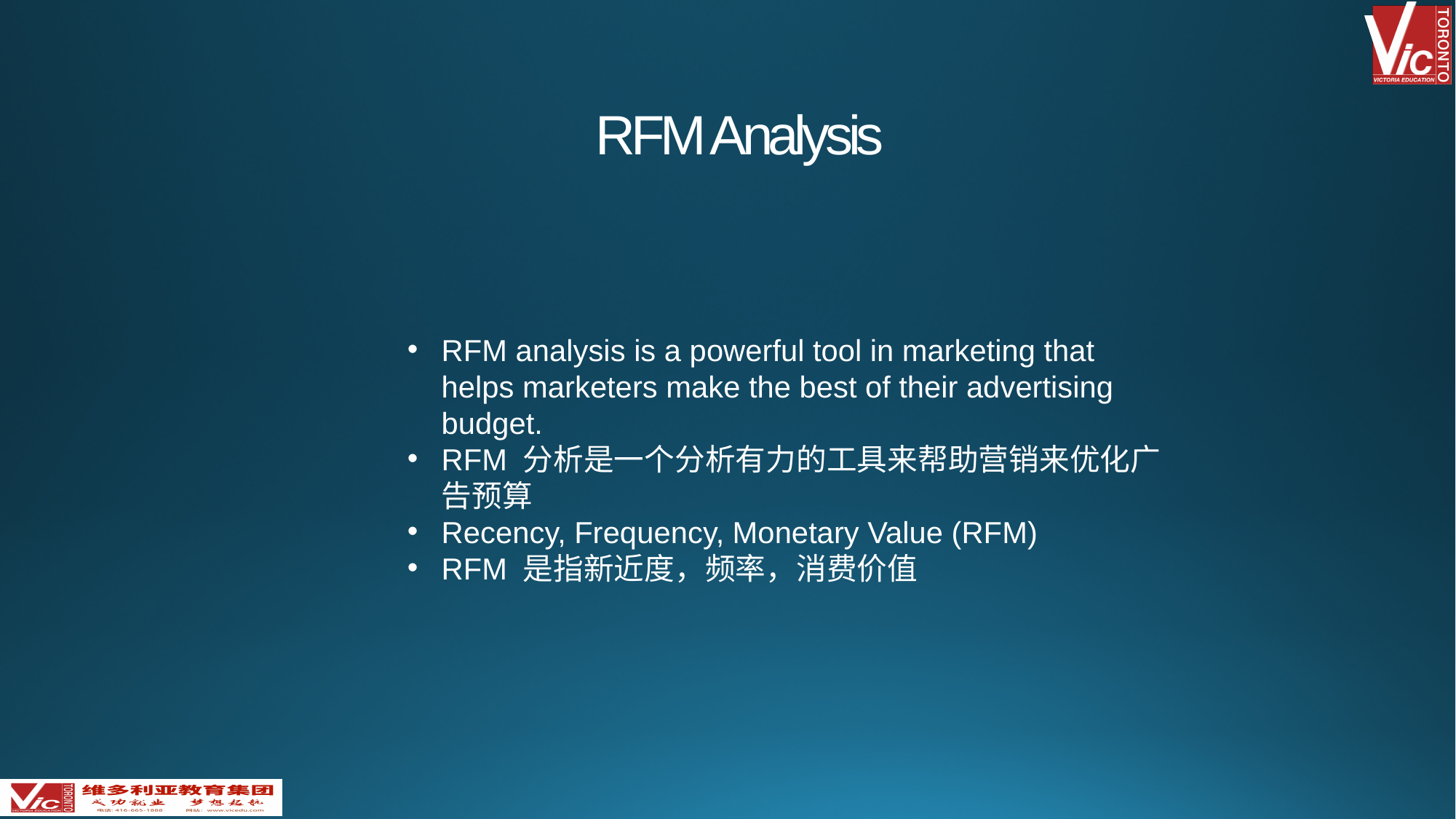

# RFM Analysis
RFM analysis is a powerful tool in marketing that helps marketers make the best of their advertising budget.
RFM 分析是一个分析有力的工具来帮助营销来优化广告预算
Recency, Frequency, Monetary Value (RFM)
RFM 是指新近度，频率，消费价值